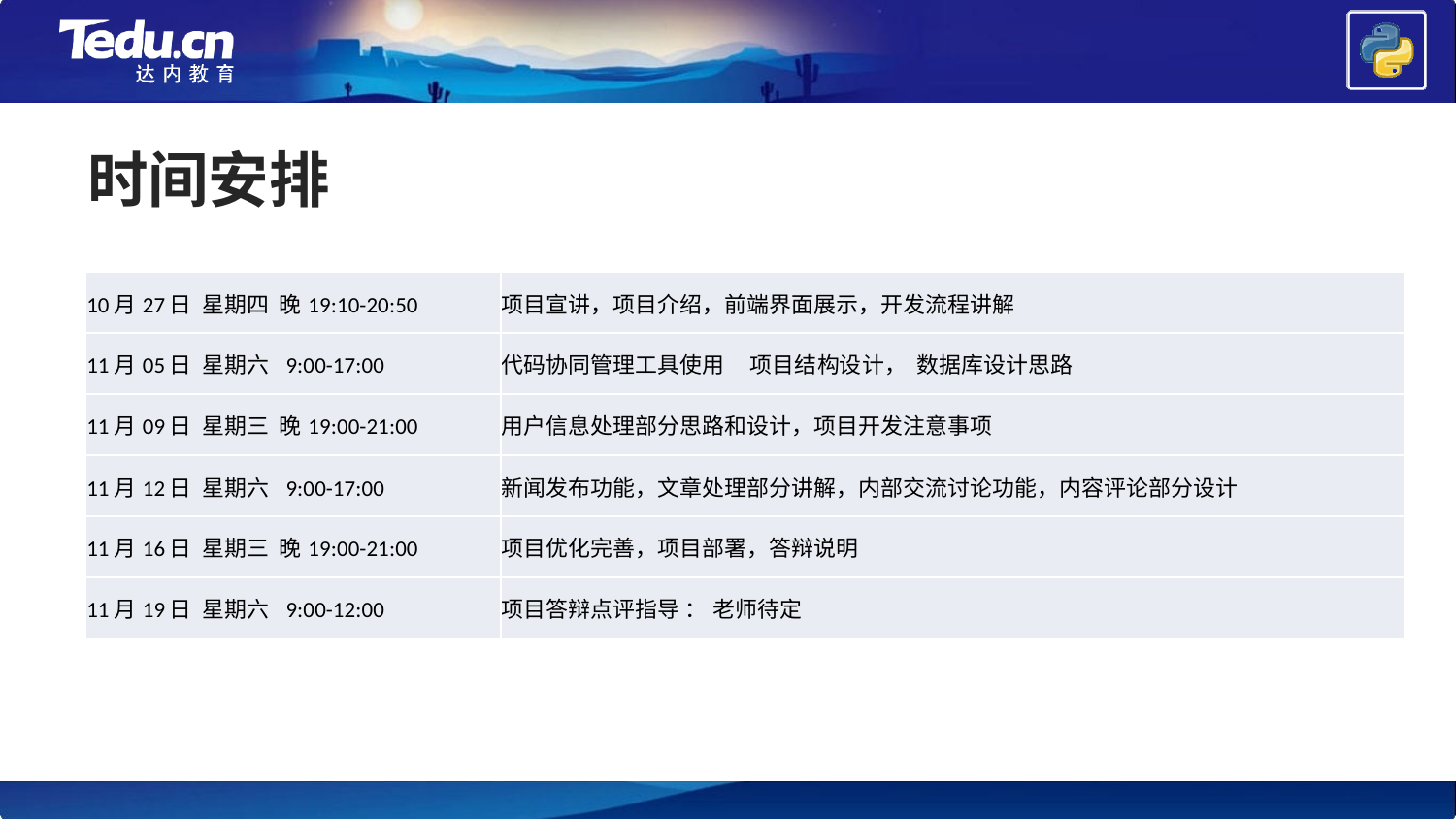

# 时间安排
| 10月27日 星期四 晚19:10-20:50 | 项目宣讲，项目介绍，前端界面展示，开发流程讲解 |
| --- | --- |
| 11月05日 星期六 9:00-17:00 | 代码协同管理工具使用 项目结构设计， 数据库设计思路 |
| 11月09日 星期三 晚19:00-21:00 | 用户信息处理部分思路和设计，项目开发注意事项 |
| 11月12日 星期六 9:00-17:00 | 新闻发布功能，文章处理部分讲解，内部交流讨论功能，内容评论部分设计 |
| 11月16日 星期三 晚19:00-21:00 | 项目优化完善，项目部署，答辩说明 |
| 11月19日 星期六 9:00-12:00 | 项目答辩点评指导 ： 老师待定 |